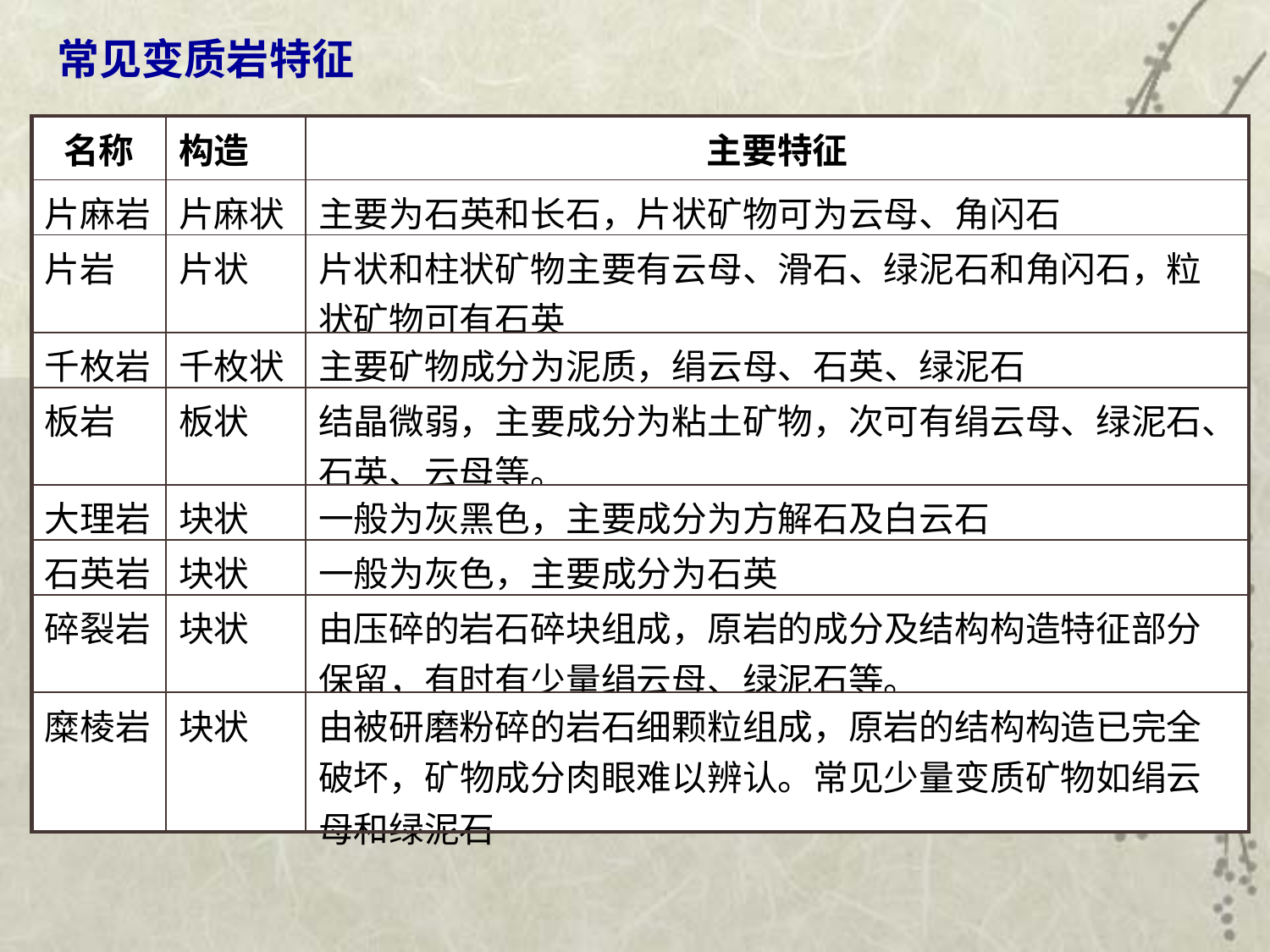

常见变质岩特征
| 名称 | 构造 | 主要特征 |
| --- | --- | --- |
| 片麻岩 | 片麻状 | 主要为石英和长石，片状矿物可为云母、角闪石 |
| 片岩 | 片状 | 片状和柱状矿物主要有云母、滑石、绿泥石和角闪石，粒状矿物可有石英 |
| 千枚岩 | 千枚状 | 主要矿物成分为泥质，绢云母、石英、绿泥石 |
| 板岩 | 板状 | 结晶微弱，主要成分为粘土矿物，次可有绢云母、绿泥石、石英、云母等。 |
| 大理岩 | 块状 | 一般为灰黑色，主要成分为方解石及白云石 |
| 石英岩 | 块状 | 一般为灰色，主要成分为石英 |
| 碎裂岩 | 块状 | 由压碎的岩石碎块组成，原岩的成分及结构构造特征部分保留，有时有少量绢云母、绿泥石等。 |
| 糜棱岩 | 块状 | 由被研磨粉碎的岩石细颗粒组成，原岩的结构构造已完全破坏，矿物成分肉眼难以辨认。常见少量变质矿物如绢云母和绿泥石 |